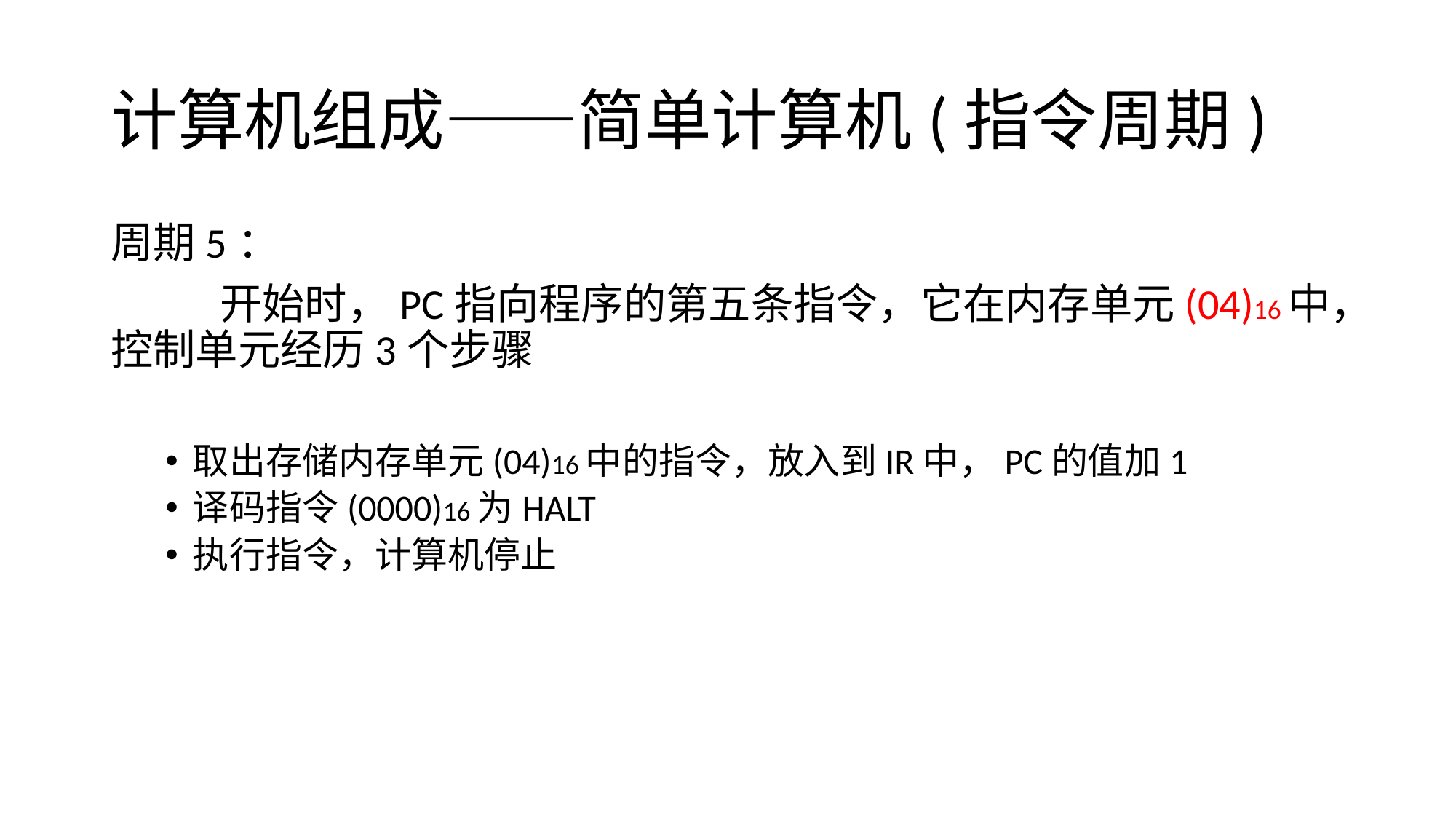

# 计算机组成——简单计算机(指令周期)
周期5：
	开始时，PC指向程序的第五条指令，它在内存单元(04)16中，控制单元经历3个步骤

取出存储内存单元(04)16中的指令，放入到IR中，PC的值加1
译码指令(0000)16为HALT
执行指令，计算机停止